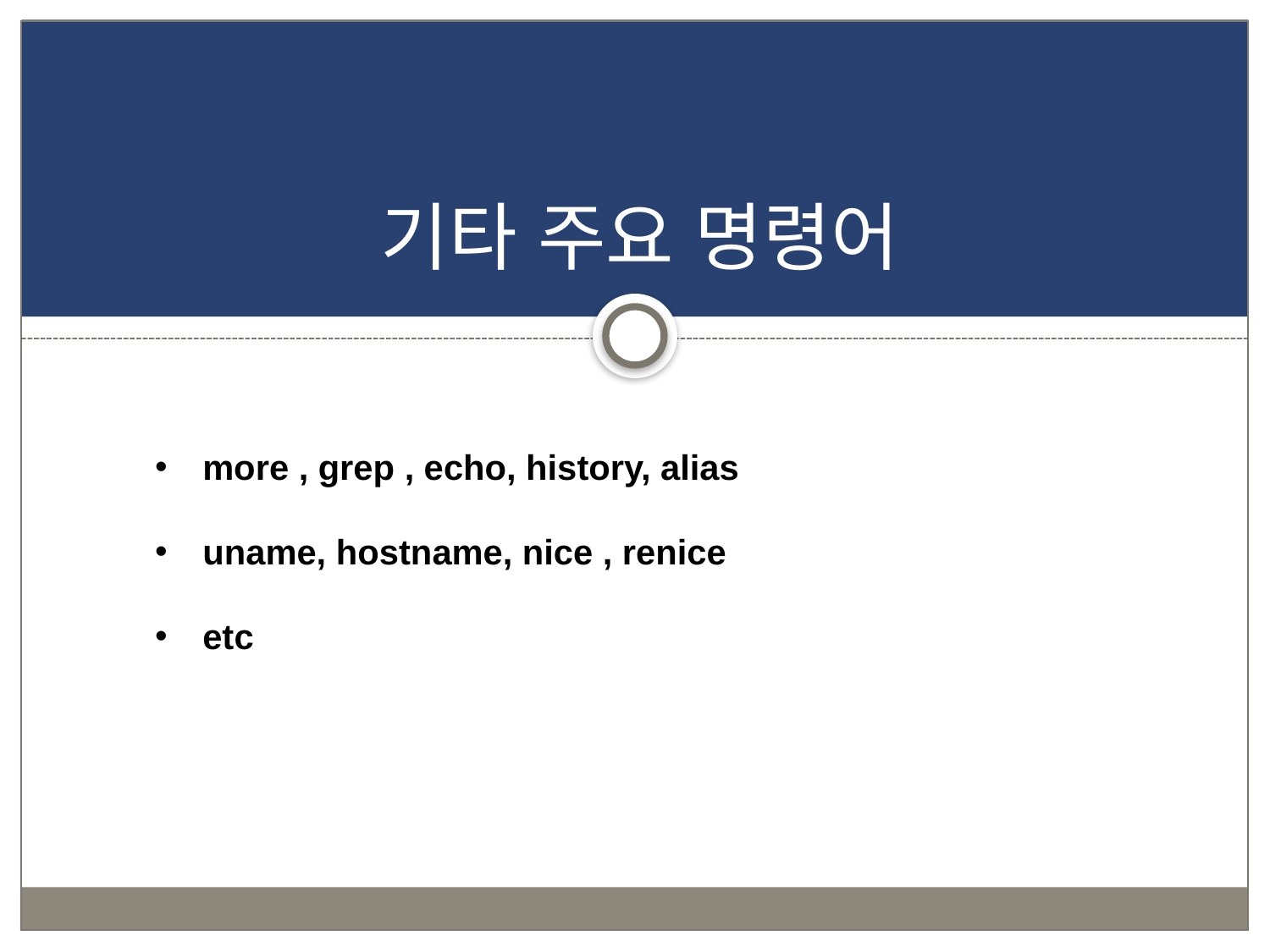

# 기타 주요 명령어

more , grep , echo, history, alias

uname, hostname, nice , renice

etc